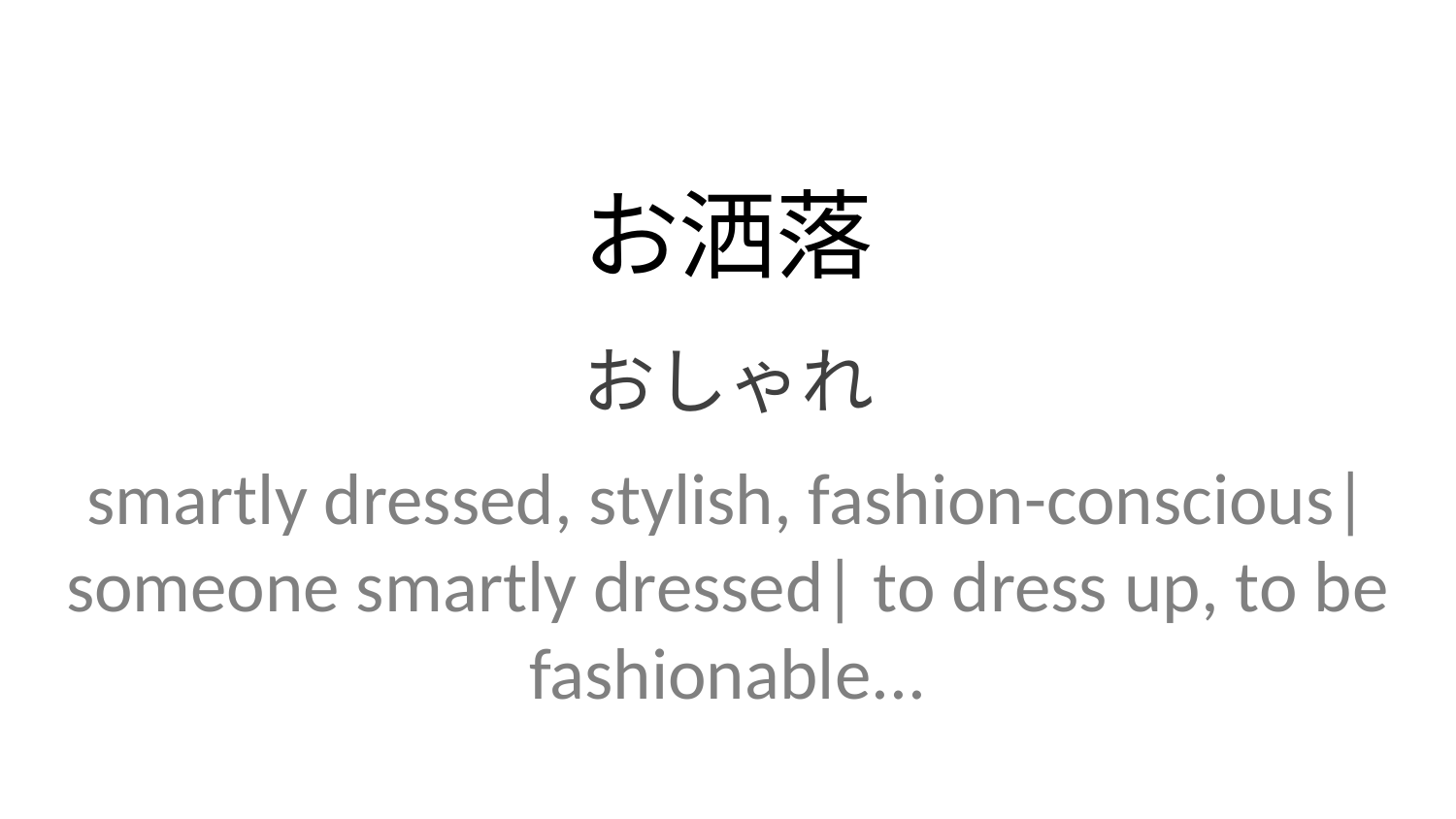

お洒落

おしゃれ
smartly dressed, stylish, fashion-conscious| someone smartly dressed| to dress up, to be fashionable...